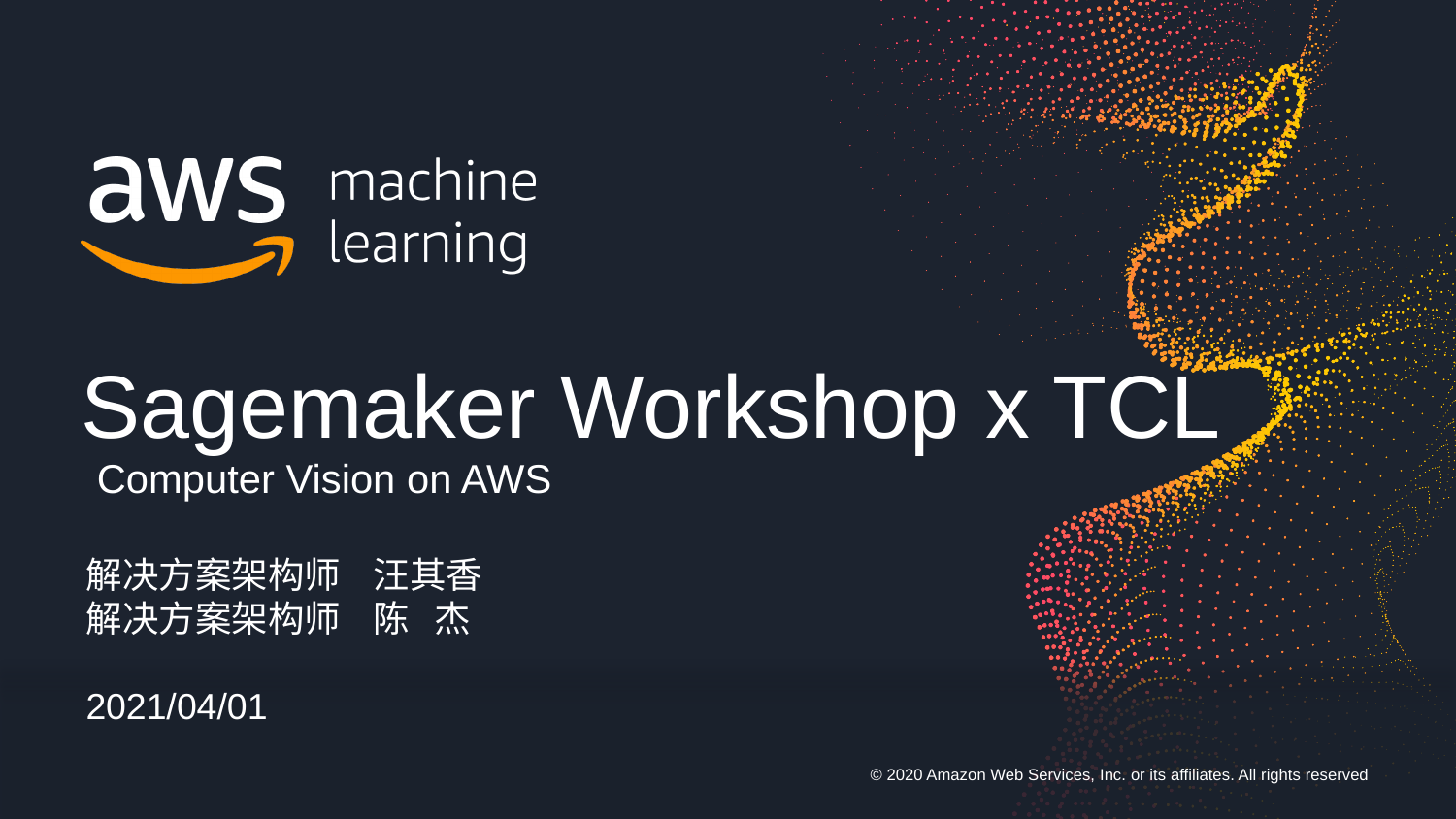

Sagemaker Workshop x TCL
Computer Vision on AWS
解决方案架构师    汪其香
解决方案架构师    陈   杰

2021/04/01